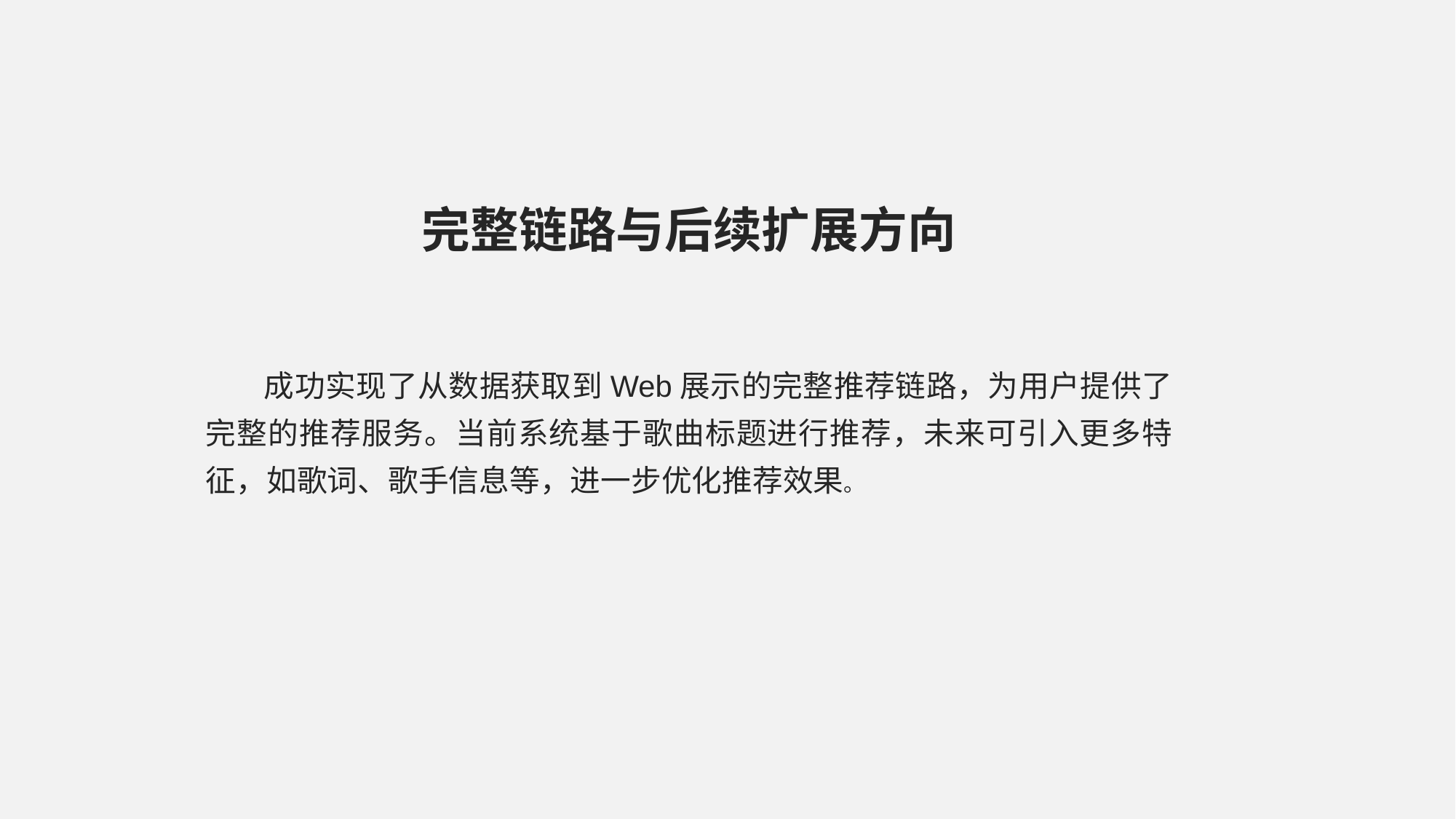

完整链路与后续扩展方向
       成功实现了从数据获取到Web展示的完整推荐链路，为用户提供了完整的推荐服务。当前系统基于歌曲标题进行推荐，未来可引入更多特征，如歌词、歌手信息等，进一步优化推荐效果。